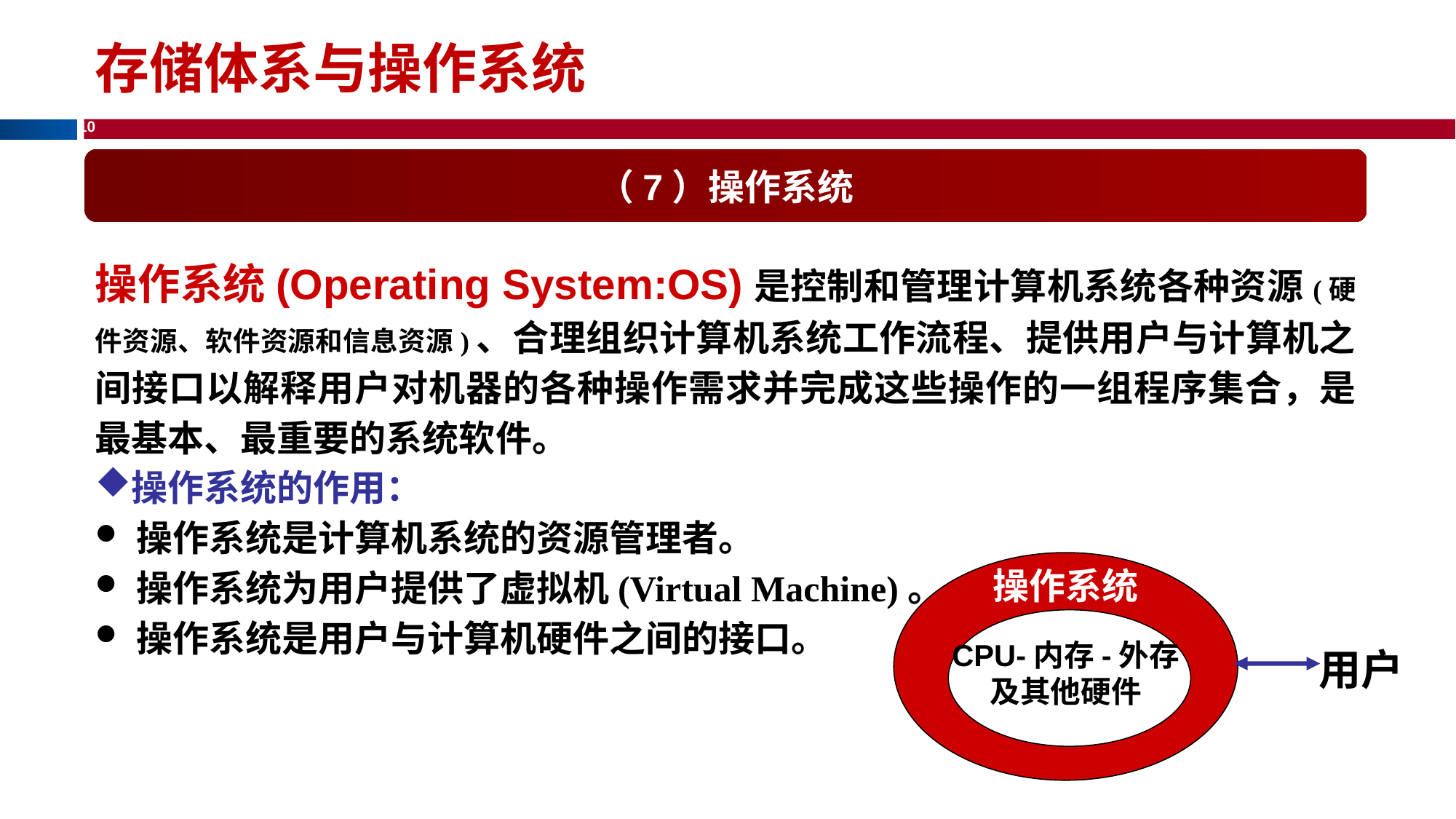

存储体系与操作系统
（7）操作系统
操作系统(Operating System:OS)是控制和管理计算机系统各种资源(硬件资源、软件资源和信息资源)、合理组织计算机系统工作流程、提供用户与计算机之间接口以解释用户对机器的各种操作需求并完成这些操作的一组程序集合，是最基本、最重要的系统软件。
操作系统的作用：
操作系统是计算机系统的资源管理者。
操作系统为用户提供了虚拟机(Virtual Machine)。
操作系统是用户与计算机硬件之间的接口。

操作系统

CPU-内存-外存
及其他硬件
用户